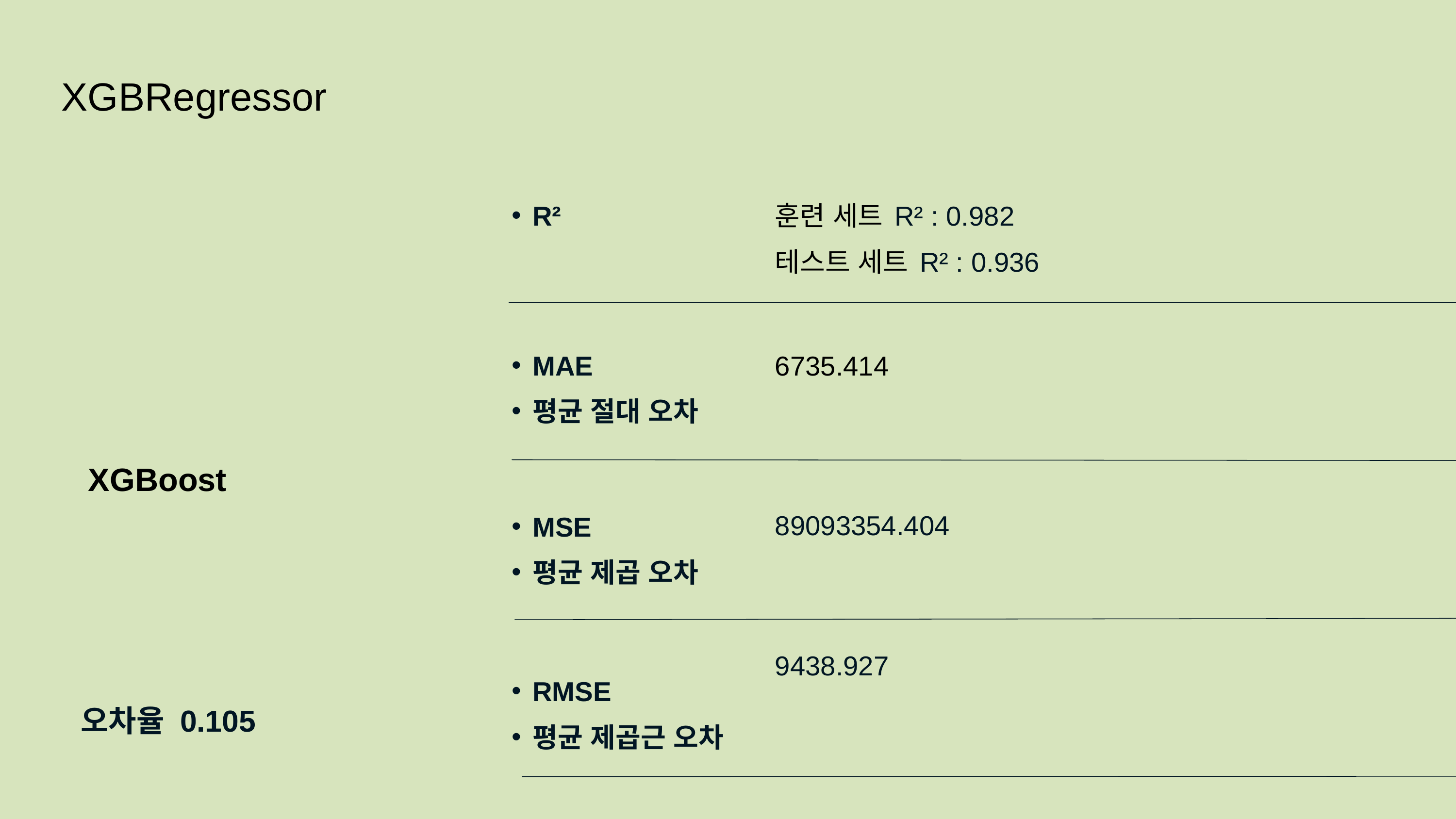

XGBRegressor
R²

훈련 세트 R² : 0.982
테스트 세트 R² : 0.936
MAE
평균 절대 오차
6735.414
XGBoost

89093354.404
MSE
평균 제곱 오차
9438.927
RMSE
평균 제곱근 오차

오차율 0.105